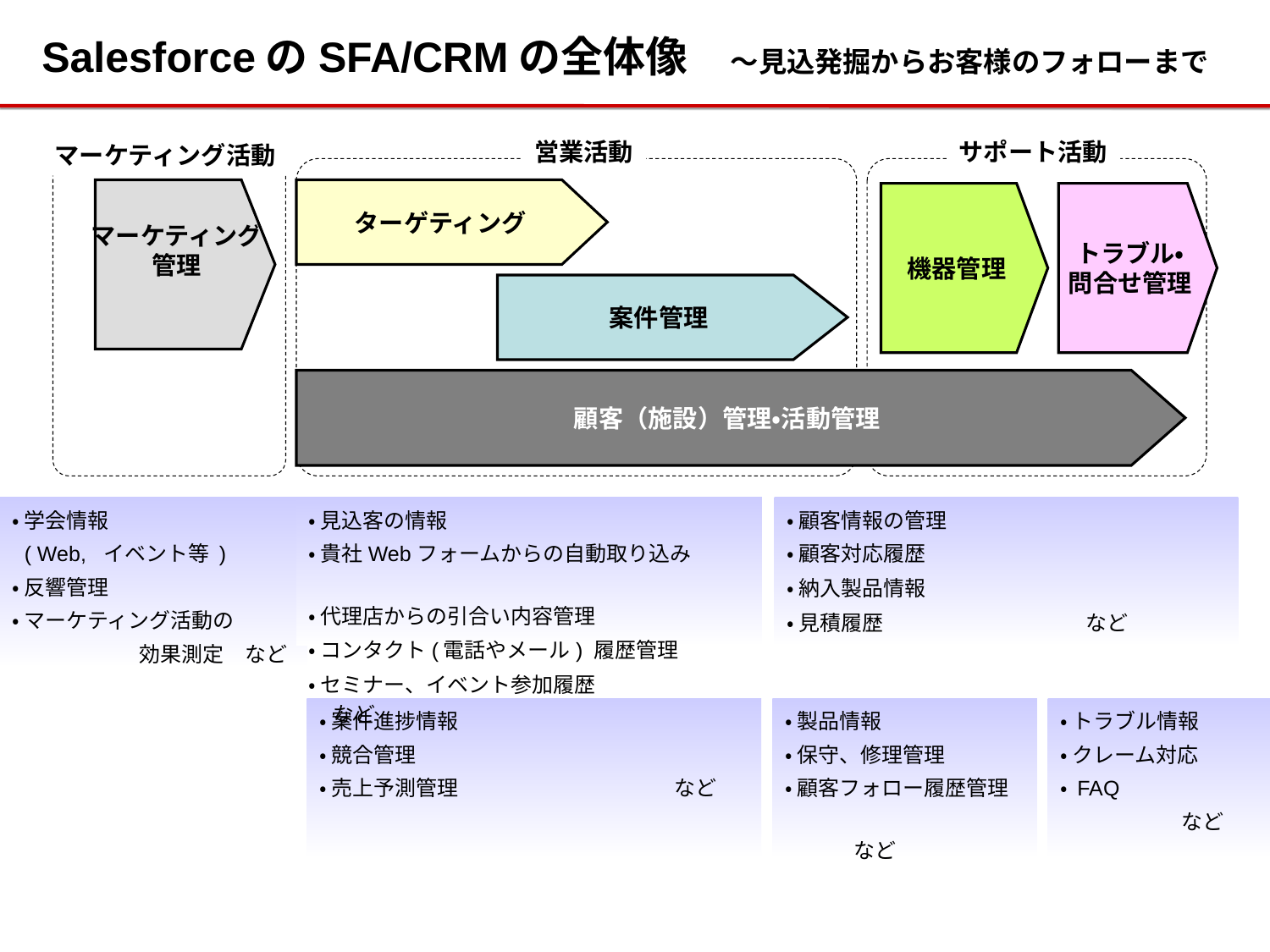

SalesforceのSFA/CRMの全体像　～見込発掘からお客様のフォローまで

営業活動
サポート活動
マーケティング活動

マーケティング
管理

ターゲティング
機器管理
トラブル・
問合せ管理
案件管理
顧客（施設）管理・活動管理
・ 学会情報
  ( Web,  イベント等 )
・ 反響管理
・ マーケティング活動の
　　　　　　効果測定　など
・ 見込客の情報
・ 貴社Webフォームからの自動取り込み
・ 代理店からの引合い内容管理
・ コンタクト(電話やメール) 履歴管理
・ セミナー、イベント参加履歴　　　　　　　など
・ 顧客情報の管理
・ 顧客対応履歴
・ 納入製品情報
・ 見積履歴             　　　                 など
・ 案件進捗情報
・ 競合管理
・ 売上予測管理 　　　　　　　　　　など
・ 製品情報
・ 保守、修理管理
・ 顧客フォロー履歴管理
　　　　　　　　　　　　など
・ トラブル情報
・ クレーム対応
・ FAQ
                         など